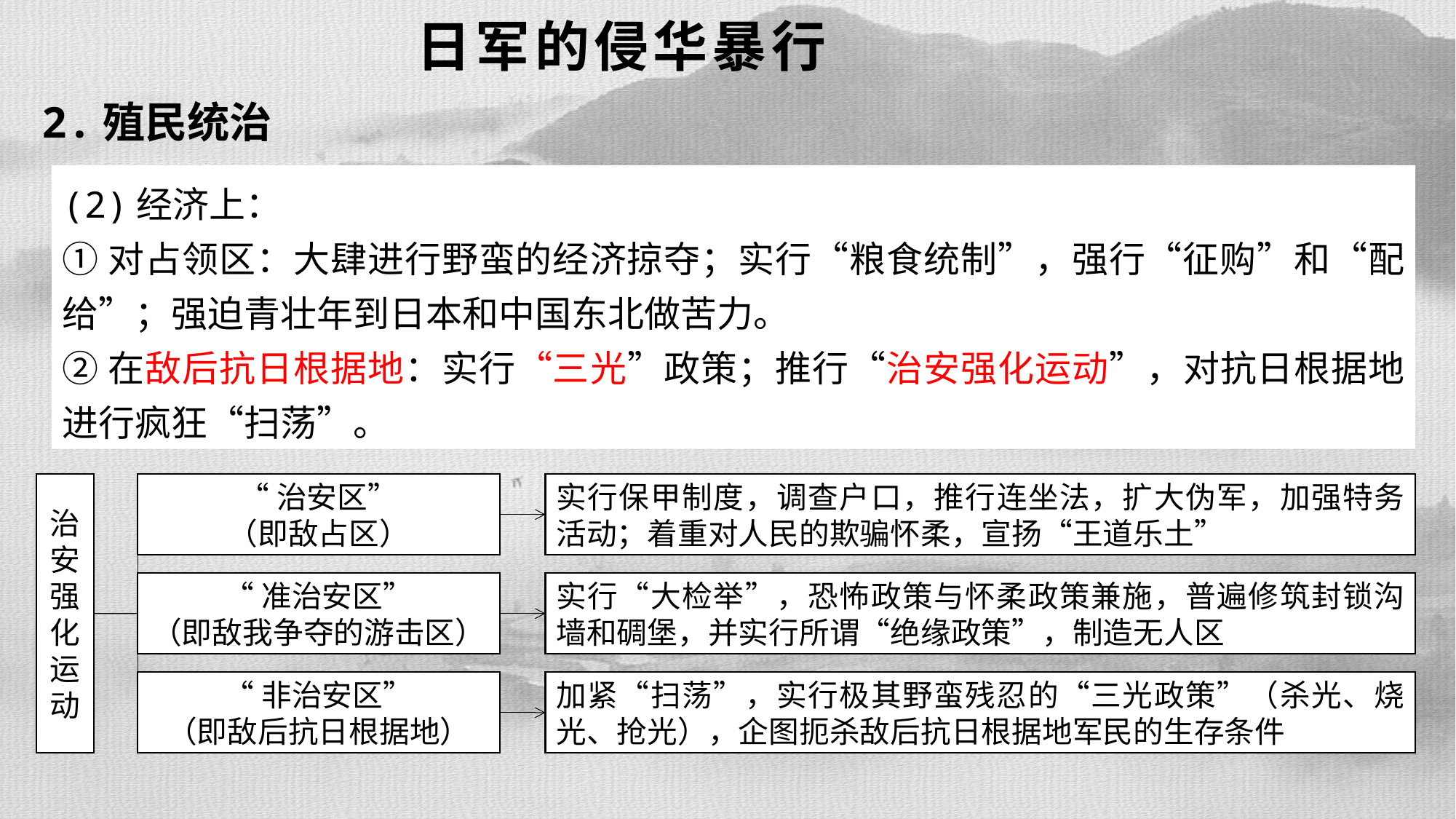

日军的侵华暴行
2.殖民统治
(2)经济上：
①对占领区：大肆进行野蛮的经济掠夺；实行“粮食统制”，强行“征购”和“配给”；强迫青壮年到日本和中国东北做苦力。
②在敌后抗日根据地：实行“三光”政策；推行“治安强化运动”，对抗日根据地进行疯狂“扫荡”。
治安强化运动
“治安区”
（即敌占区）
实行保甲制度，调查户口，推行连坐法，扩大伪军，加强特务活动；着重对人民的欺骗怀柔，宣扬“王道乐土”
“准治安区”
（即敌我争夺的游击区）
实行“大检举”，恐怖政策与怀柔政策兼施，普遍修筑封锁沟墙和碉堡，并实行所谓“绝缘政策”，制造无人区
加紧“扫荡”，实行极其野蛮残忍的“三光政策”（杀光、烧光、抢光），企图扼杀敌后抗日根据地军民的生存条件
“非治安区”
（即敌后抗日根据地）